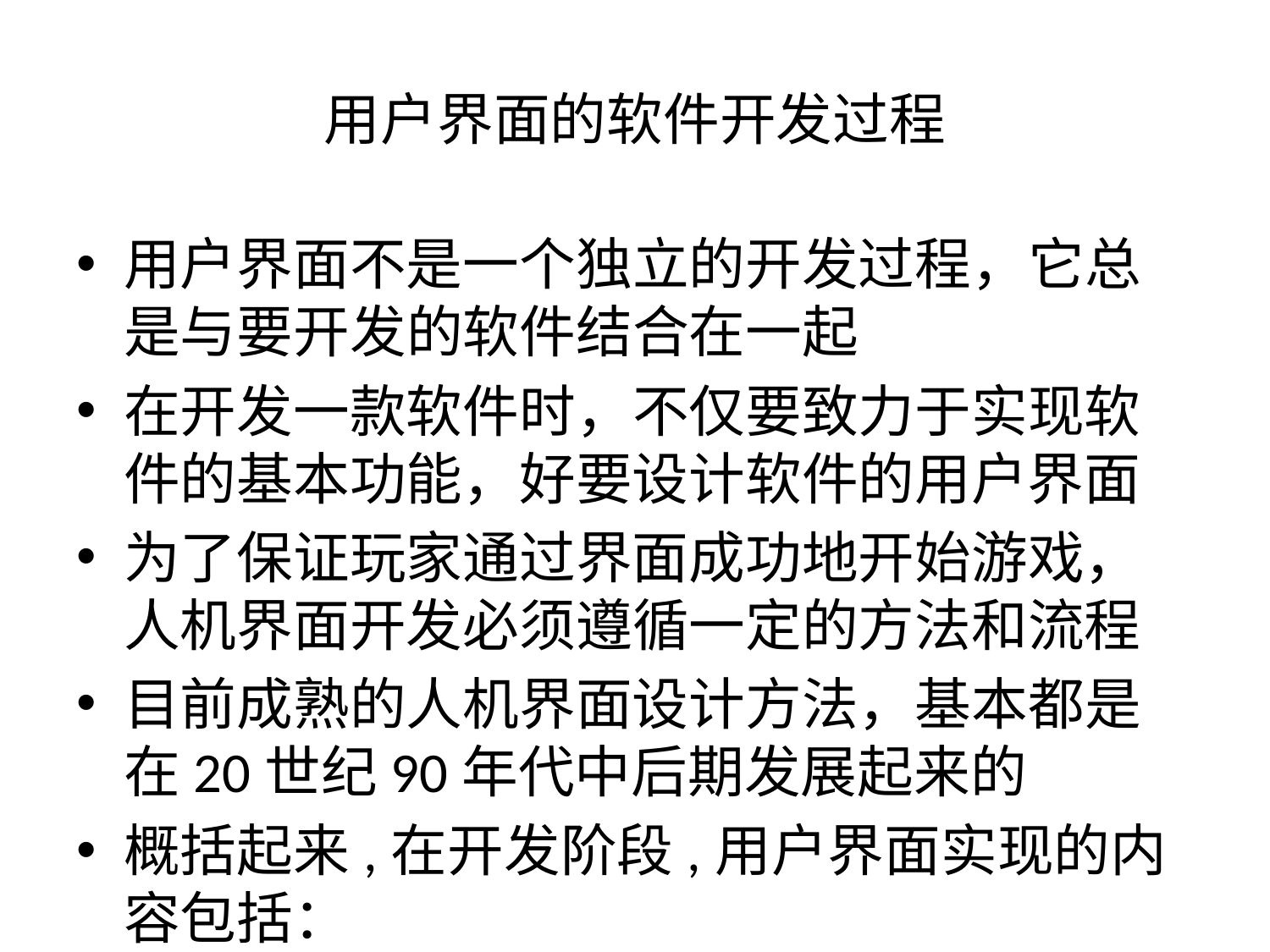

# 用户界面的软件开发过程
用户界面不是一个独立的开发过程，它总是与要开发的软件结合在一起
在开发一款软件时，不仅要致力于实现软件的基本功能，好要设计软件的用户界面
为了保证玩家通过界面成功地开始游戏，人机界面开发必须遵循一定的方法和流程
目前成熟的人机界面设计方法，基本都是在20世纪90年代中后期发展起来的
概括起来,在开发阶段,用户界面实现的内容包括：